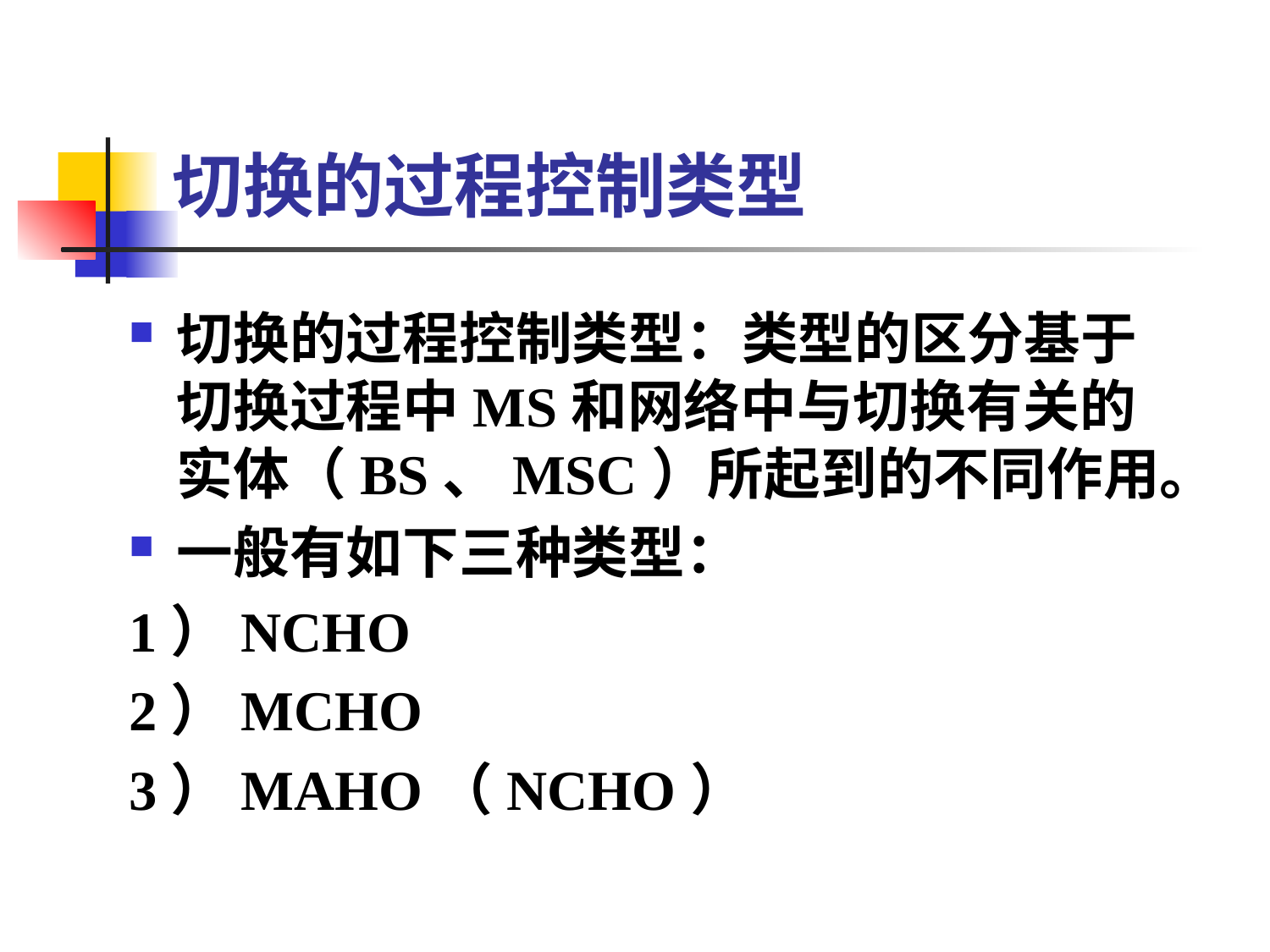

切换的过程控制类型
切换的过程控制类型：类型的区分基于切换过程中MS和网络中与切换有关的实体（BS、MSC）所起到的不同作用。
一般有如下三种类型：
1）NCHO
2）MCHO
3）MAHO（NCHO）